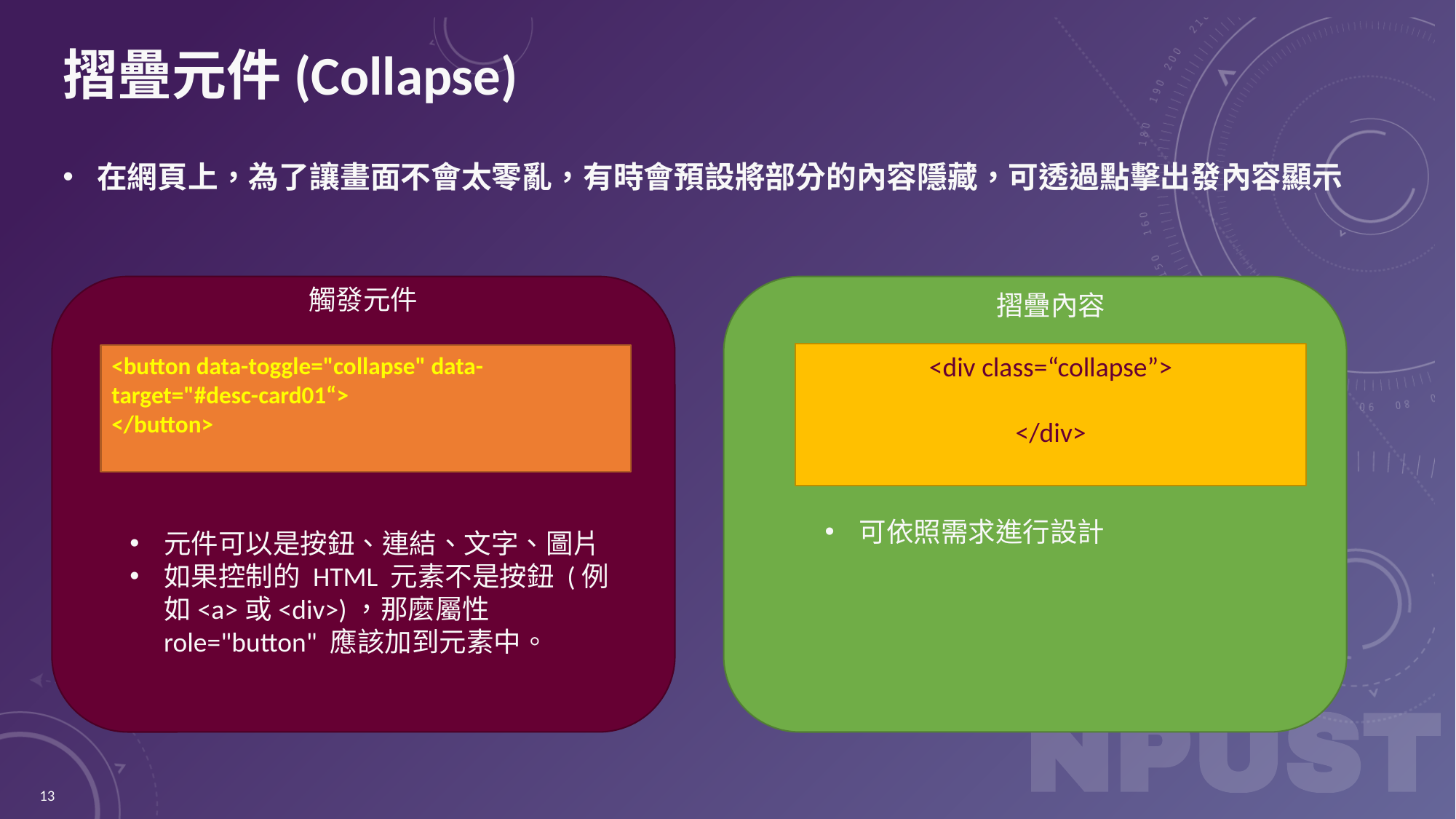

# 摺疊元件(Collapse)
在網頁上，為了讓畫面不會太零亂，有時會預設將部分的內容隱藏，可透過點擊出發內容顯示

觸發元件
摺疊內容
<div class=“collapse”>

</div>

<button data-toggle="collapse" data-target="#desc-card01“>
</button>

可依照需求進行設計
元件可以是按鈕、連結、文字、圖片
如果控制的 HTML 元素不是按鈕 (例如<a>或<div>)，那麼屬性 role="button" 應該加到元素中。

13